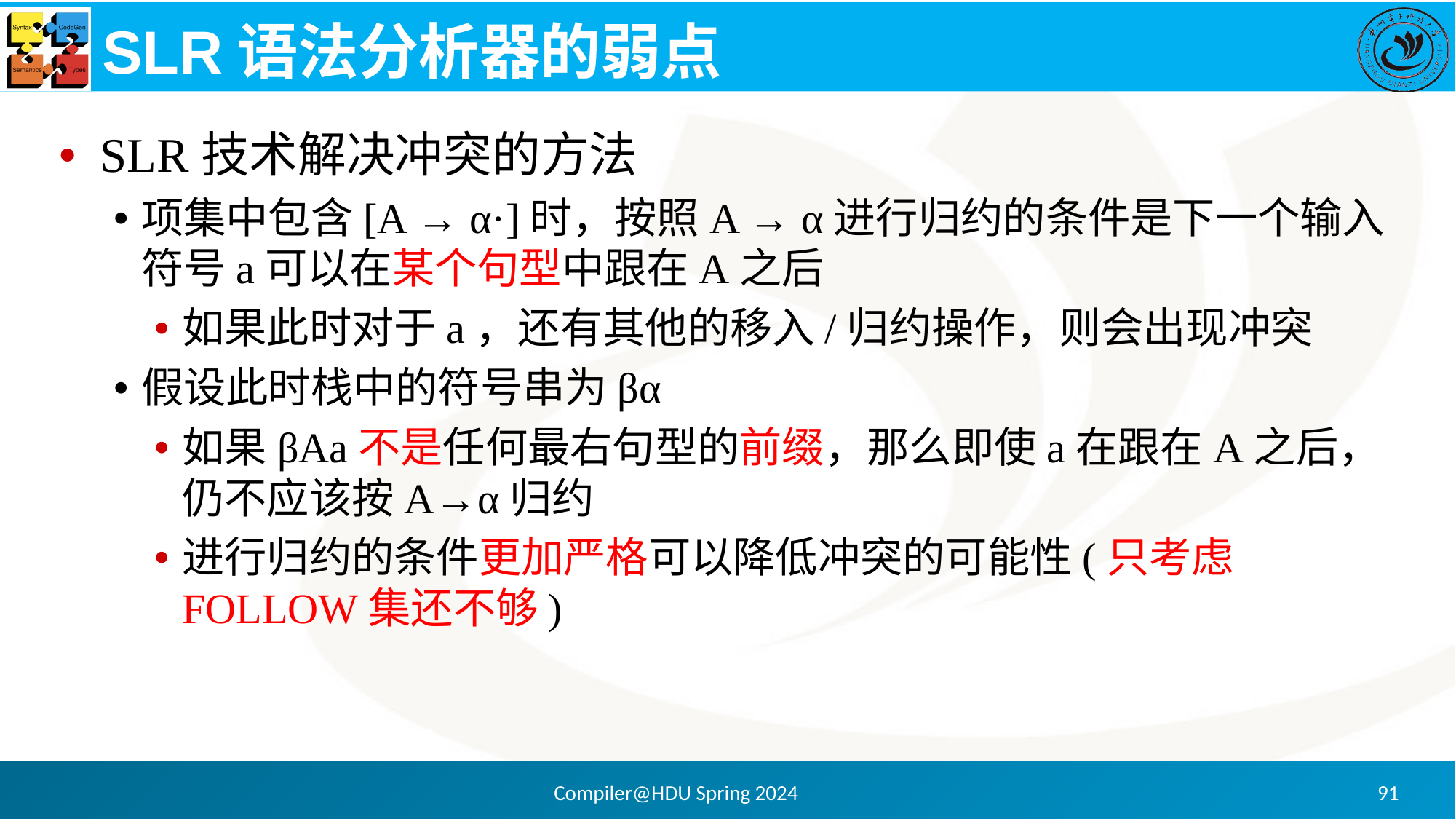

# SLR语法分析器的弱点
SLR技术解决冲突的方法
项集中包含[A → α·]时，按照A → α进行归约的条件是下一个输入符号a可以在某个句型中跟在A之后
如果此时对于a，还有其他的移入/归约操作，则会出现冲突
假设此时栈中的符号串为βα
如果βAa不是任何最右句型的前缀，那么即使a在跟在A之后，仍不应该按A→α归约
进行归约的条件更加严格可以降低冲突的可能性(只考虑FOLLOW集还不够)
Compiler@HDU Spring 2024
91